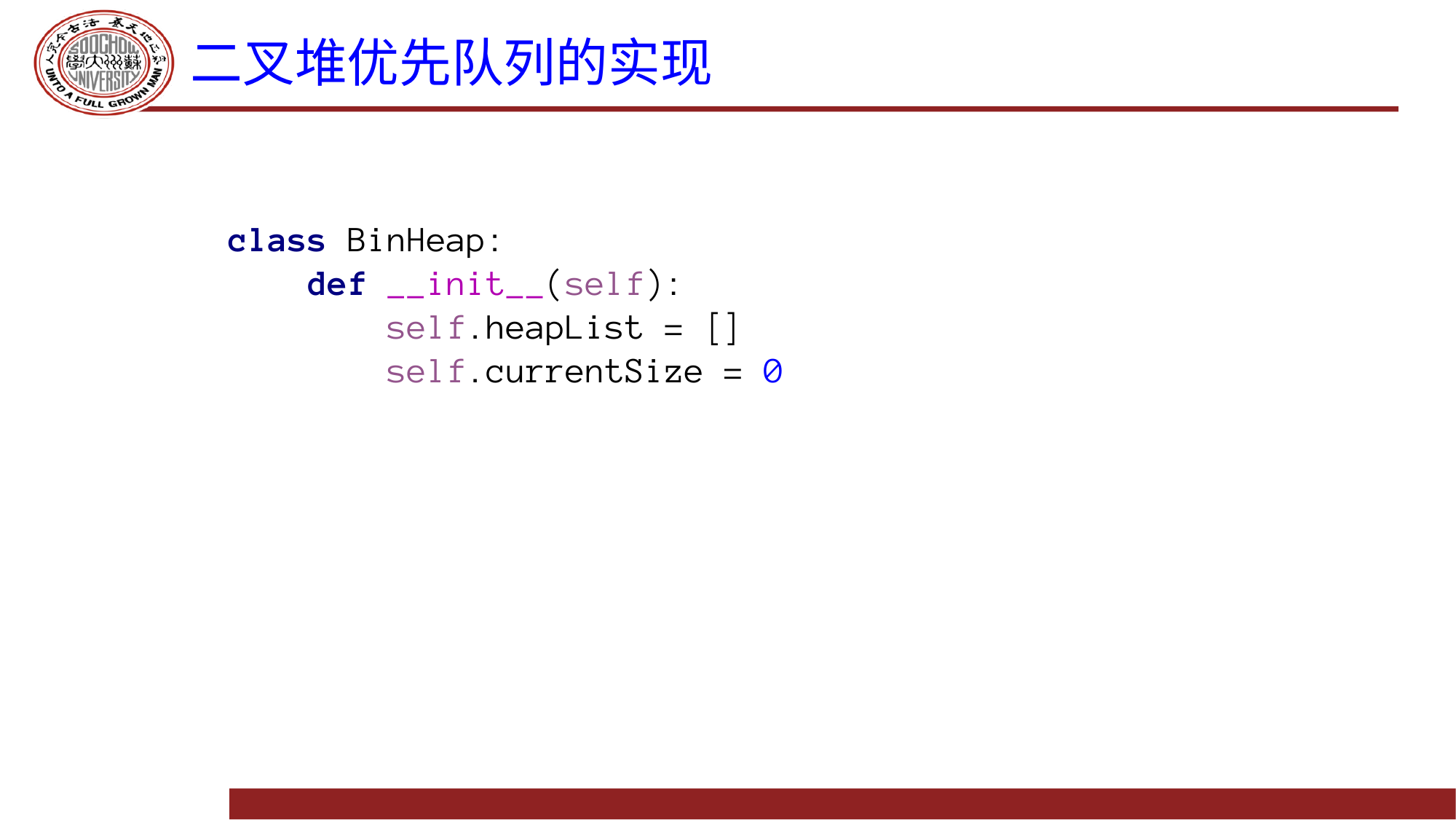

# 二叉堆优先队列的实现
class BinHeap:
    def __init__(self):
        self.heapList = []
        self.currentSize = 0